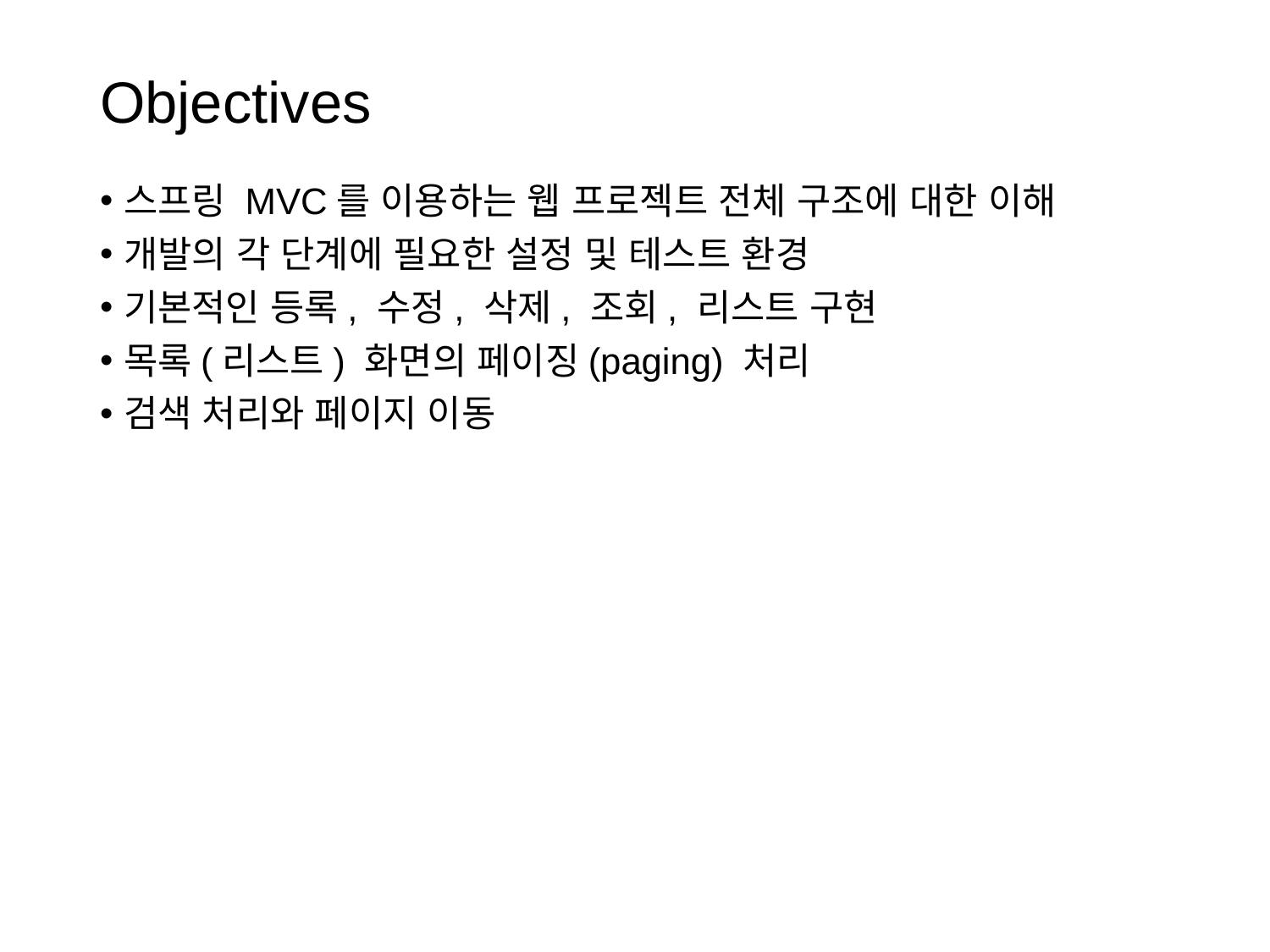

# Objectives
스프링 MVC를 이용하는 웹 프로젝트 전체 구조에 대한 이해
개발의 각 단계에 필요한 설정 및 테스트 환경
기본적인 등록, 수정, 삭제, 조회, 리스트 구현
목록(리스트) 화면의 페이징(paging) 처리
검색 처리와 페이지 이동